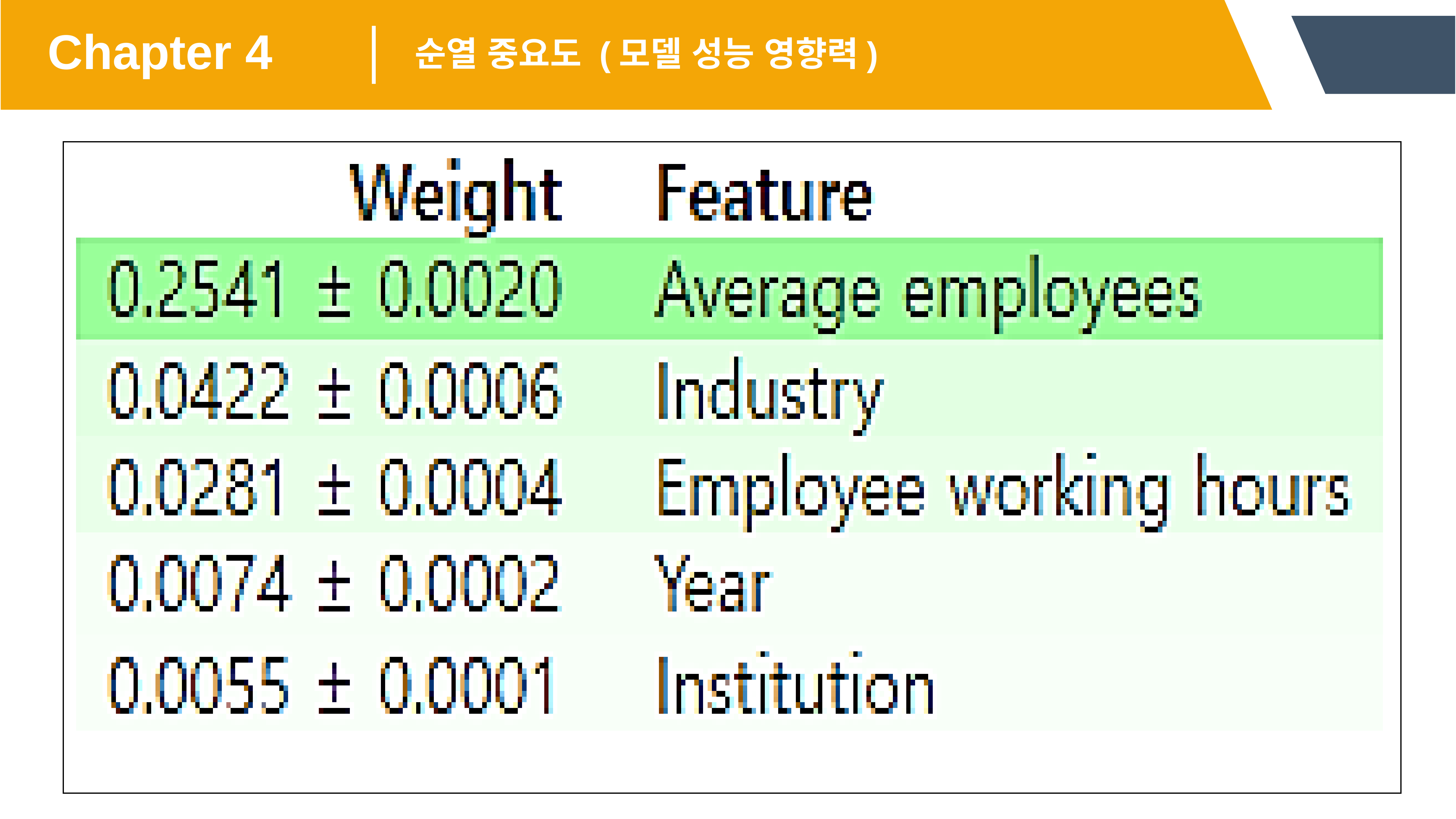

Chapter 4

순열 중요도 (모델 성능 영향력)